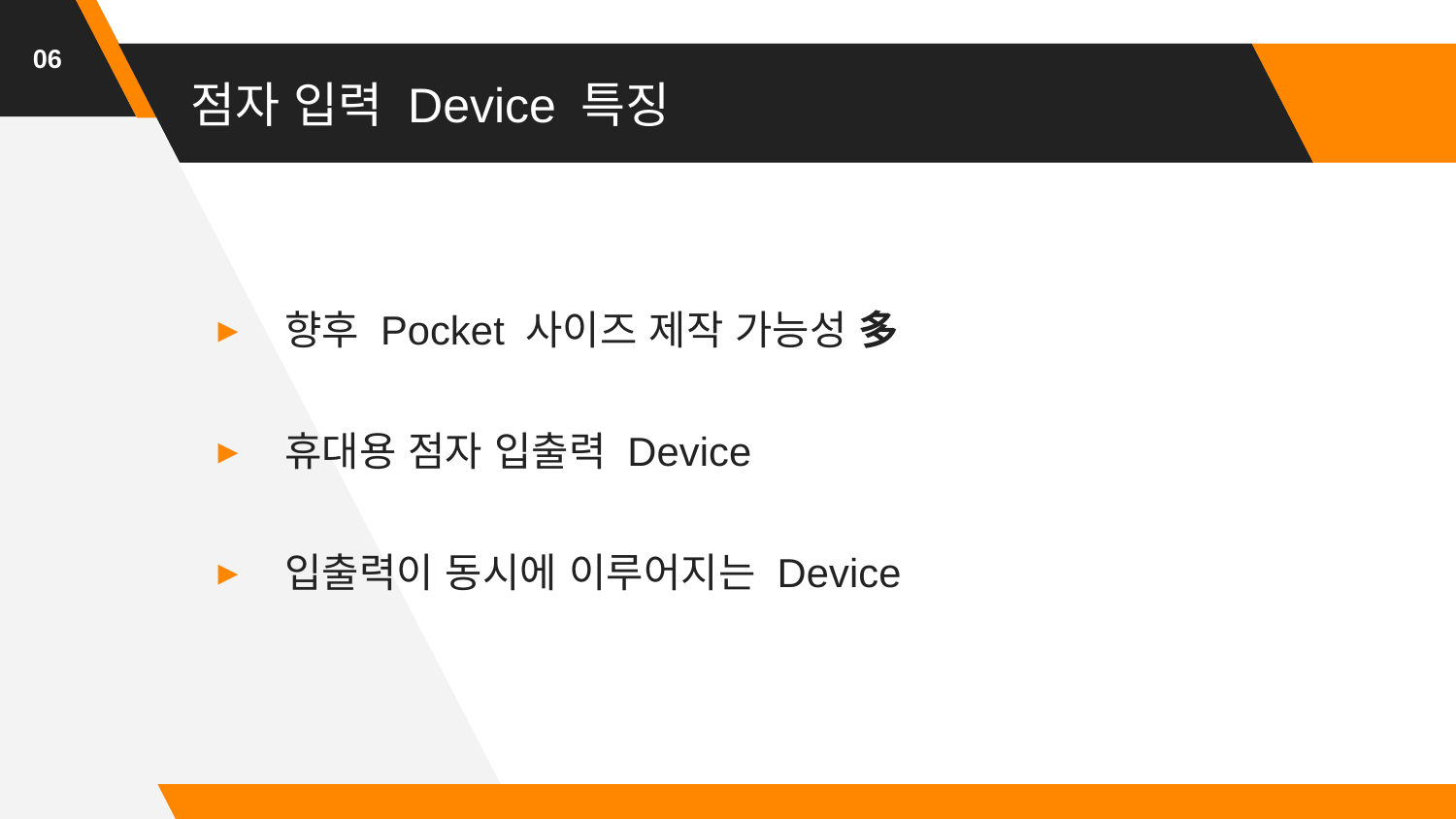

06
# 점자 입력 Device 특징
향후 Pocket 사이즈 제작 가능성 多

휴대용 점자 입출력 Device

입출력이 동시에 이루어지는 Device